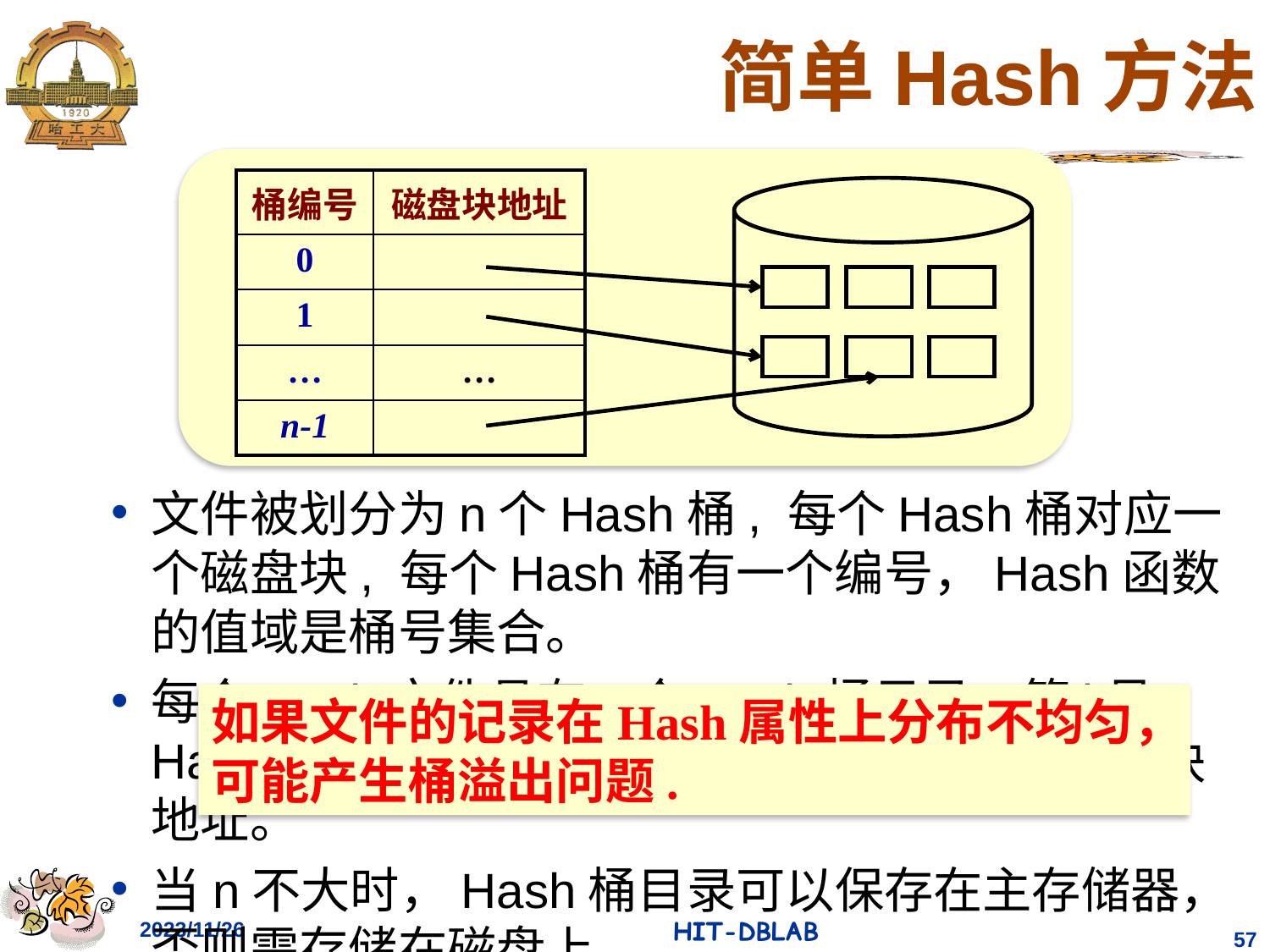

# 简单Hash方法

| 桶编号 | 磁盘块地址 |
| --- | --- |
| 0 |  |
| 1 |  |
| … | … |
| n-1 |  |

文件被划分为n个Hash桶, 每个Hash桶对应一个磁盘块, 每个Hash桶有一个编号，Hash函数的值域是桶号集合。
每个Hash文件具有一个Hash桶目录。第i号Hash桶的目录项中存储该Hash桶对应的磁盘块地址。
当n不大时，Hash桶目录可以保存在主存储器，否则需存储在磁盘上。
如果文件的记录在Hash属性上分布不均匀，可能产生桶溢出问题.
2023/11/26
HIT-DBLAB
57